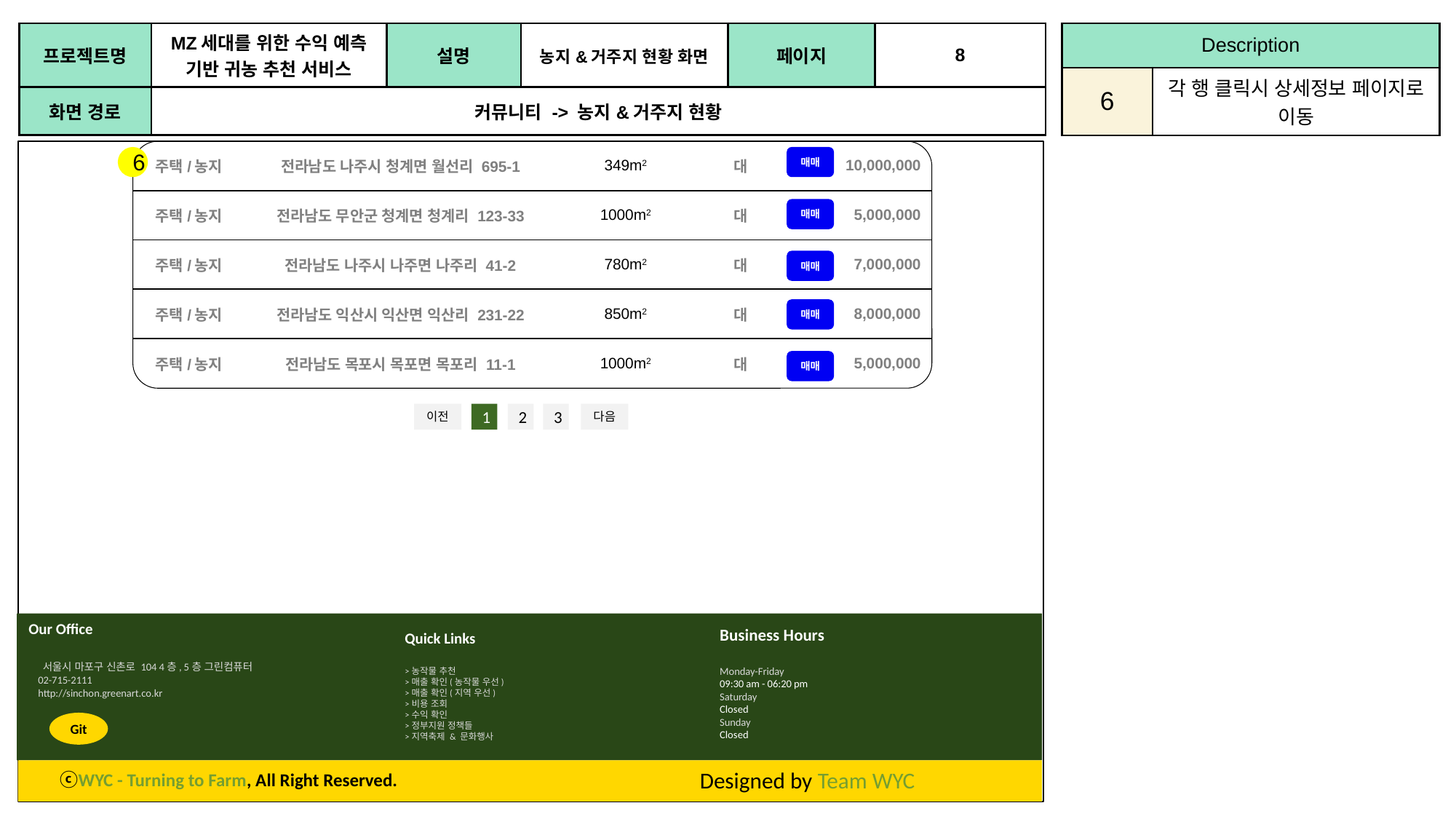

| 프로젝트명 | MZ세대를 위한 수익 예측 기반 귀농 추천 서비스 | 설명 | 농지&거주지 현황 화면 | 페이지 | 8 |
| --- | --- | --- | --- | --- | --- |
| 화면 경로 | 커뮤니티 -> 농지&거주지 현황 |  |  |  |  |
| Description |  |
| --- | --- |
| 6 | 각 행 클릭시 상세정보 페이지로 이동 |
정부 지원 정책

| 주택/농지 | 전라남도 나주시 청계면 월선리 695-1 | 349m2 | 대 | 10,000,000 |
| --- | --- | --- | --- | --- |
| 주택/농지 | 전라남도 무안군 청계면 청계리 123-33 | 1000m2 | 대 | 5,000,000 |
| 주택/농지 | 전라남도 나주시 나주면 나주리 41-2 | 780m2 | 대 | 7,000,000 |
| 주택/농지 | 전라남도 익산시 익산면 익산리 231-22 | 850m2 | 대 | 8,000,000 |
| 주택/농지 | 전라남도 목포시 목포면 목포리 11-1 | 1000m2 | 대 | 5,000,000 |
6
매매
매매
매매
매매
매매
이전
1
2
3
다음

Our Office

    서울시 마포구 신촌로 104 4층, 5층 그린컴퓨터
    02-715-2111
    http://sinchon.greenart.co.kr
Business Hours

Monday-Friday
09:30 am - 06:20 pm
Saturday
Closed
Sunday
Closed
Quick Links

>농작물 추천
>매출 확인(농작물 우선)
>매출 확인(지역 우선)
>비용 조회
>수익 확인
>정부지원 정책들
>지역축제 & 문화행사
Git

Designed by Team WYC
ⓒWYC - Turning to Farm, All Right Reserved.